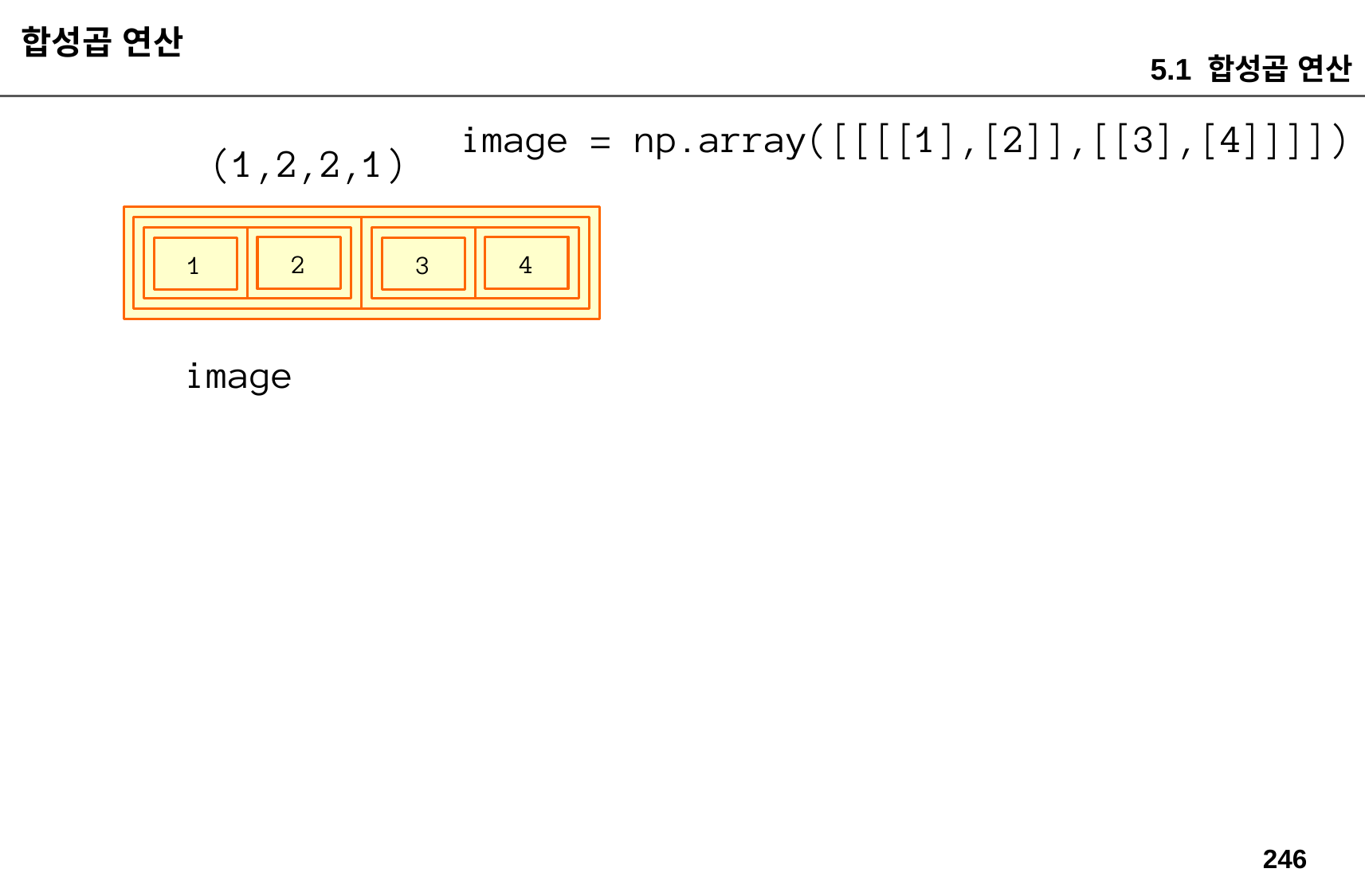

합성곱 연산
5.1 합성곱 연산
image = np.array([[[[1],[2]],[[3],[4]]]])
(1,2,2,1)

2
4
1
3
image